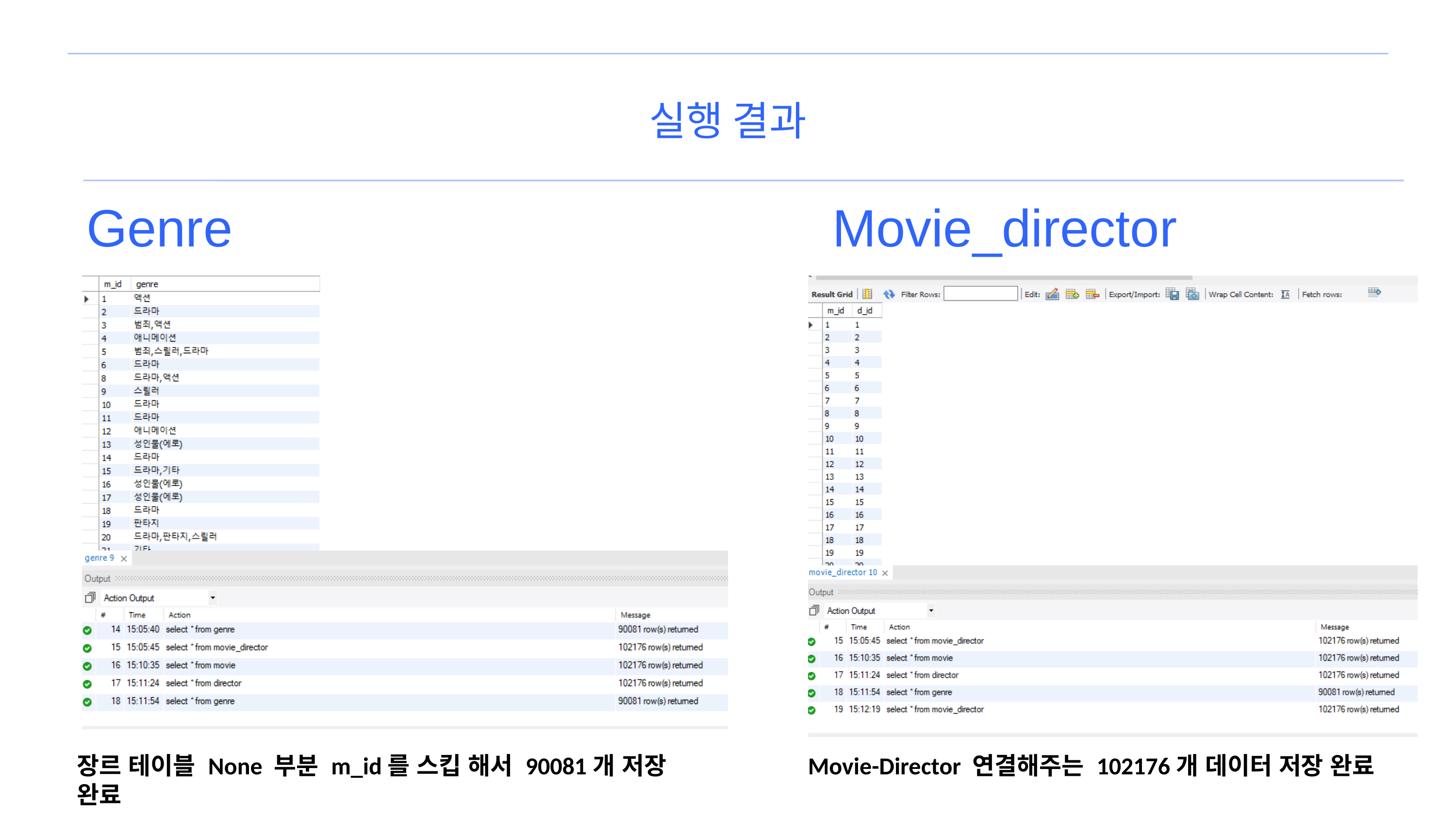

실행 결과

Genre
Movie_director

Movie-Director 연결해주는 102176개 데이터 저장 완료
장르 테이블 None 부분 m_id를 스킵 해서 90081개 저장 완료